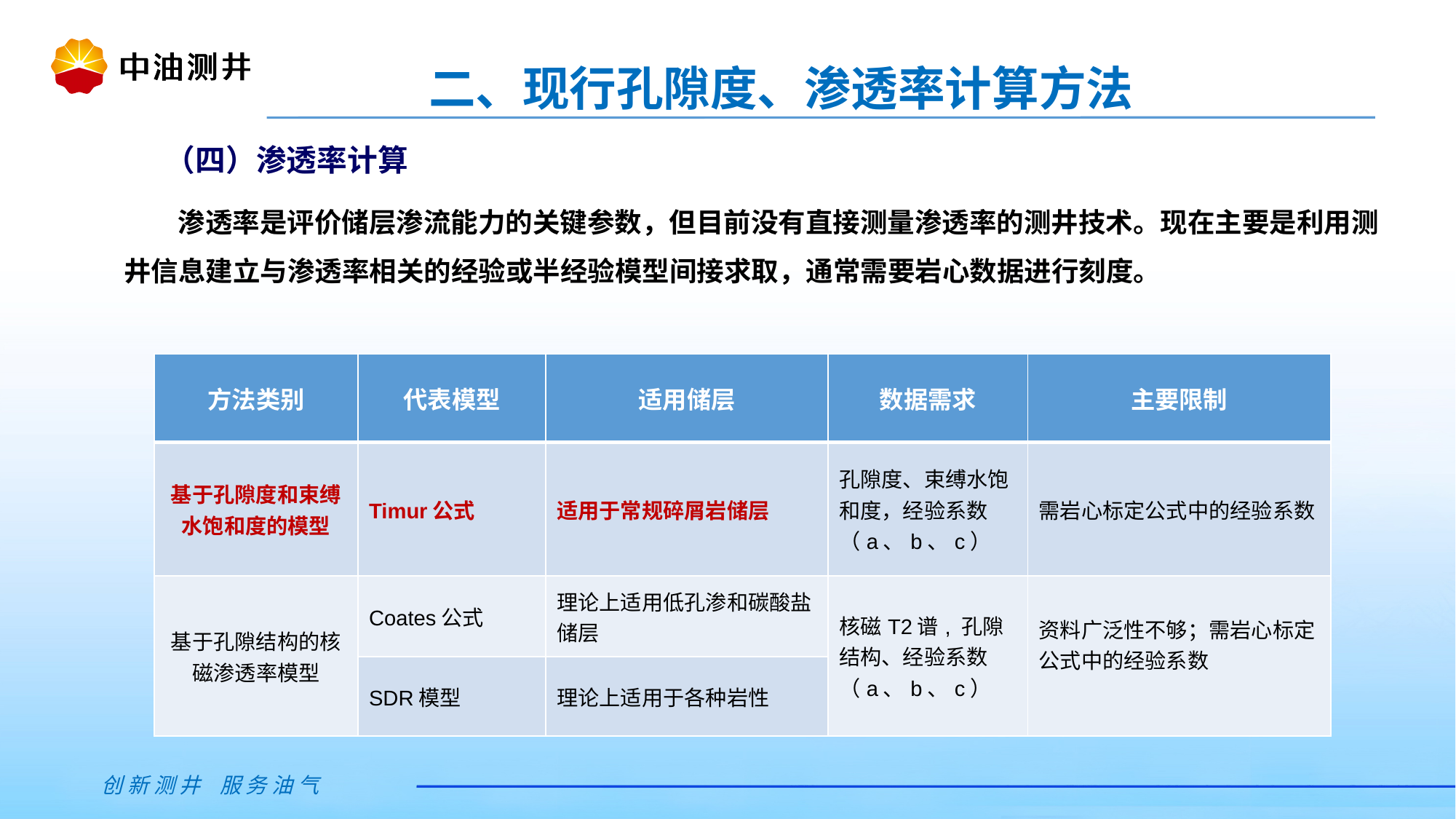

二、现行孔隙度、渗透率计算方法
（四）渗透率计算
渗透率是评价储层渗流能力的关键参数，但目前没有直接测量渗透率的测井技术。现在主要是利用测井信息建立与渗透率相关的经验或半经验模型间接求取，通常需要岩心数据进行刻度。
| 方法类别 | 代表模型 | 适用储层 | 数据需求 | 主要限制 |
| --- | --- | --- | --- | --- |
| 基于孔隙度和束缚水饱和度的模型 | Timur公式 | 适用于常规碎屑岩储层 | 孔隙度、束缚水饱和度，经验系数（a、b、c） | 需岩心标定公式中的经验系数 |
| 基于孔隙结构的核磁渗透率模型 | Coates公式 | 理论上适用低孔渗和碳酸盐储层 | 核磁T2谱, 孔隙结构、经验系数（a、b、c） | 资料广泛性不够；需岩心标定公式中的经验系数 |
|  | SDR模型 | 理论上适用于各种岩性 |  |  |